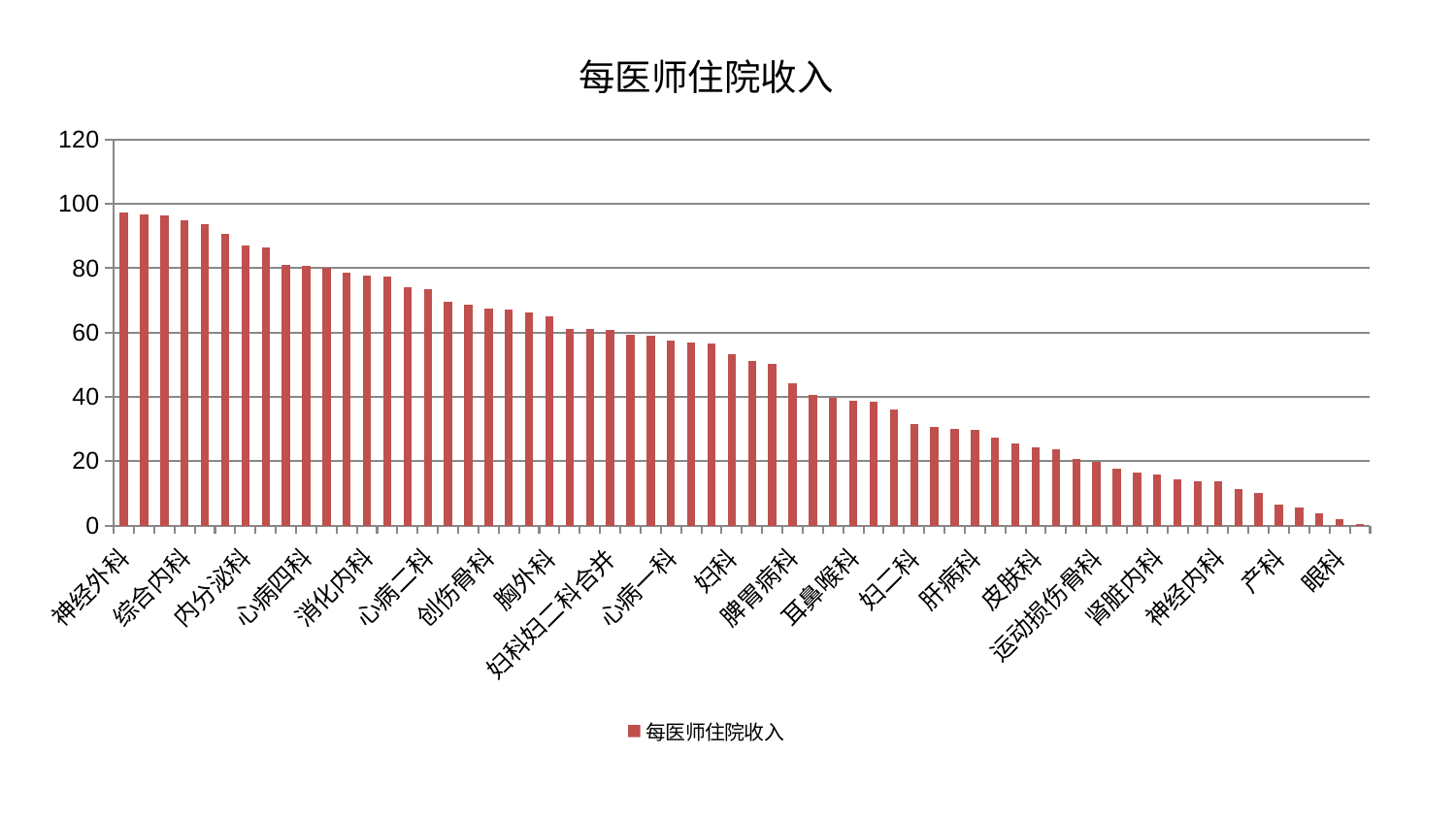

### Chart: 每医师住院收入

| Category | 每医师住院收入 |
|---|---|
| 神经外科 | 97.36923804196974 |
| 老年医学科 | 96.71062944203037 |
| 西区重症医学科 | 96.30882170552823 |
| 综合内科 | 94.79431320328268 |
| 东区肾病科 | 93.78942869900312 |
| 乳腺甲状腺外科 | 90.67871394008276 |
| 内分泌科 | 87.2274474143105 |
| 心病三科 | 86.57826151133263 |
| 儿科 | 80.92292851646614 |
| 心病四科 | 80.6909666344616 |
| 小儿推拿科 | 80.14982566385065 |
| 中医外治中心 | 78.68599288114379 |
| 消化内科 | 77.61777192579733 |
| 口腔科 | 77.51501465274329 |
| 身心医学科 | 74.10179337786616 |
| 心病二科 | 73.35781115857174 |
| 骨科 | 69.47055382350986 |
| 肿瘤内科 | 68.6607373925817 |
| 创伤骨科 | 67.57269559497281 |
| 康复科 | 67.2041212737214 |
| 显微骨科 | 66.34470636653622 |
| 胸外科 | 65.13425613754708 |
| 呼吸内科 | 61.20562052909415 |
| 中医经典科 | 61.10306440914475 |
| 妇科妇二科合并 | 60.85799986989109 |
| 周围血管科 | 59.421547603249024 |
| 泌尿外科 | 58.91206310516031 |
| 心病一科 | 57.481217631345196 |
| 男科 | 56.889121771133965 |
| 脾胃科消化科合并 | 56.66556085877461 |
| 妇科 | 53.14301431407722 |
| 东区重症医学科 | 51.16035040197184 |
| 肾病科 | 50.35007449998179 |
| 脾胃病科 | 44.34902714512734 |
| 推拿科 | 40.4355840196376 |
| 脑病一科 | 39.75815625431509 |
| 耳鼻喉科 | 38.700464053479934 |
| 微创骨科 | 38.37368234038245 |
| 美容皮肤科 | 36.11634017264775 |
| 妇二科 | 31.413592658305056 |
| 肛肠科 | 30.70720049412161 |
| 针灸科 | 30.043601378175367 |
| 肝病科 | 29.857441420952657 |
| 医院 | 27.303738294042112 |
| 心血管内科 | 25.44798745161834 |
| 皮肤科 | 24.1965614115081 |
| 脊柱骨科 | 23.816520009283117 |
| 小儿骨科 | 20.829289131032258 |
| 运动损伤骨科 | 19.863772365859166 |
| 血液科 | 17.613388733251377 |
| 脑病二科 | 16.563893676908002 |
| 肾脏内科 | 15.756460709706666 |
| 普通外科 | 14.47797159637867 |
| 关节骨科 | 13.843401880674255 |
| 神经内科 | 13.724901535013 |
| 风湿病科 | 11.452624106533694 |
| 脑病三科 | 10.12501593654649 |
| 产科 | 6.637433924435698 |
| 肝胆外科 | 5.7007074864709795 |
| 重症医学科 | 3.8482602405168764 |
| 眼科 | 1.8560851657791977 |
| 治未病中心 | 0.45351059079110634 |
55